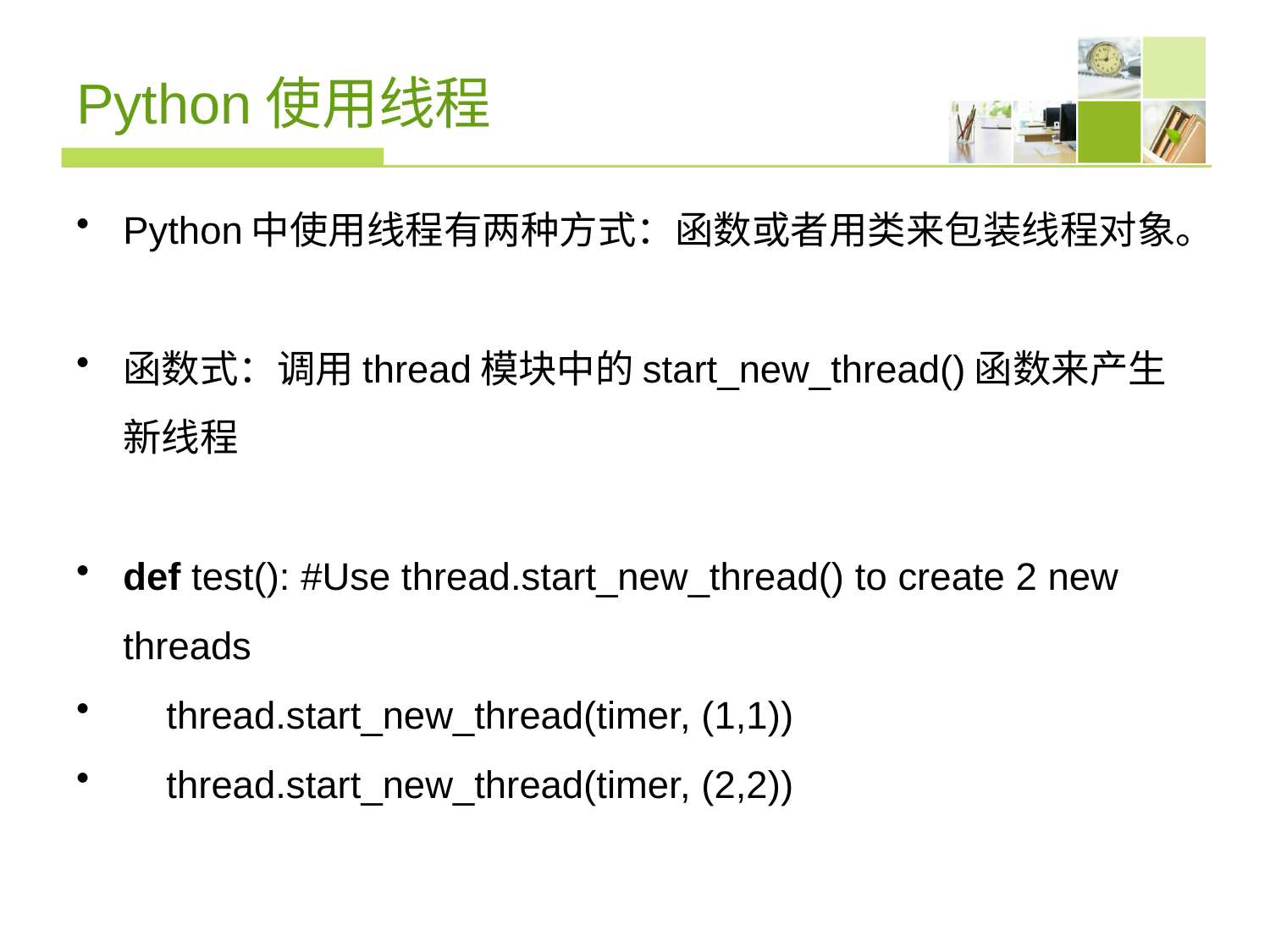

# Python使用线程
Python中使用线程有两种方式：函数或者用类来包装线程对象。

函数式：调用thread模块中的start_new_thread()函数来产生新线程

def test(): #Use thread.start_new_thread() to create 2 new threads
    thread.start_new_thread(timer, (1,1))
    thread.start_new_thread(timer, (2,2))